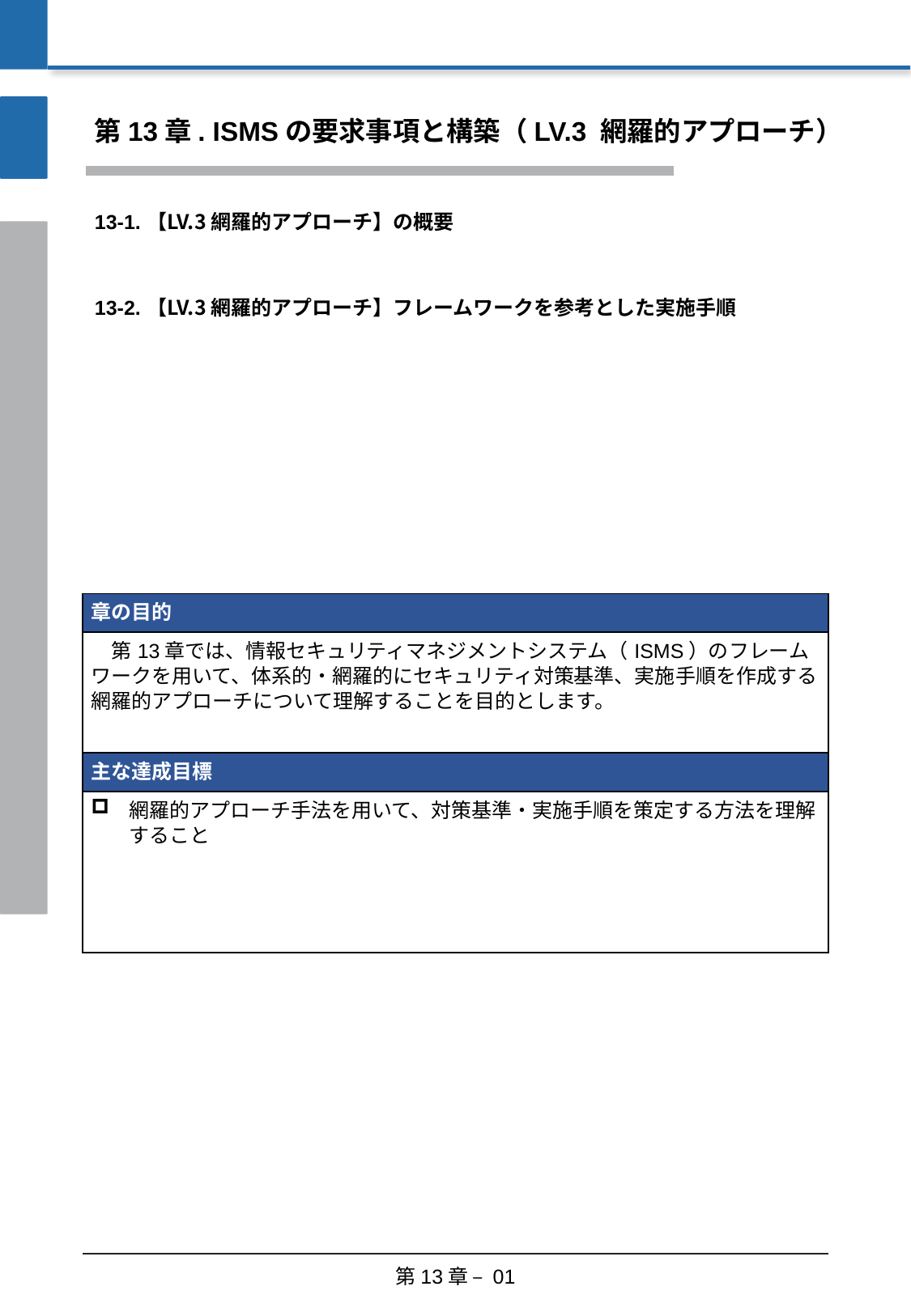

第13章. ISMSの要求事項と構築（LV.3 網羅的アプローチ）
13-1. 【LV.3 網羅的アプローチ】の概要

13-2. 【LV.3 網羅的アプローチ】フレームワークを参考とした実施手順
| 章の目的 |
| --- |
| 第13章では、情報セキュリティマネジメントシステム（ISMS）のフレームワークを用いて、体系的・網羅的にセキュリティ対策基準、実施手順を作成する網羅的アプローチについて理解することを目的とします。 |
| 主な達成目標 |
| 網羅的アプローチ手法を用いて、対策基準・実施手順を策定する方法を理解すること |
第13章 – 01